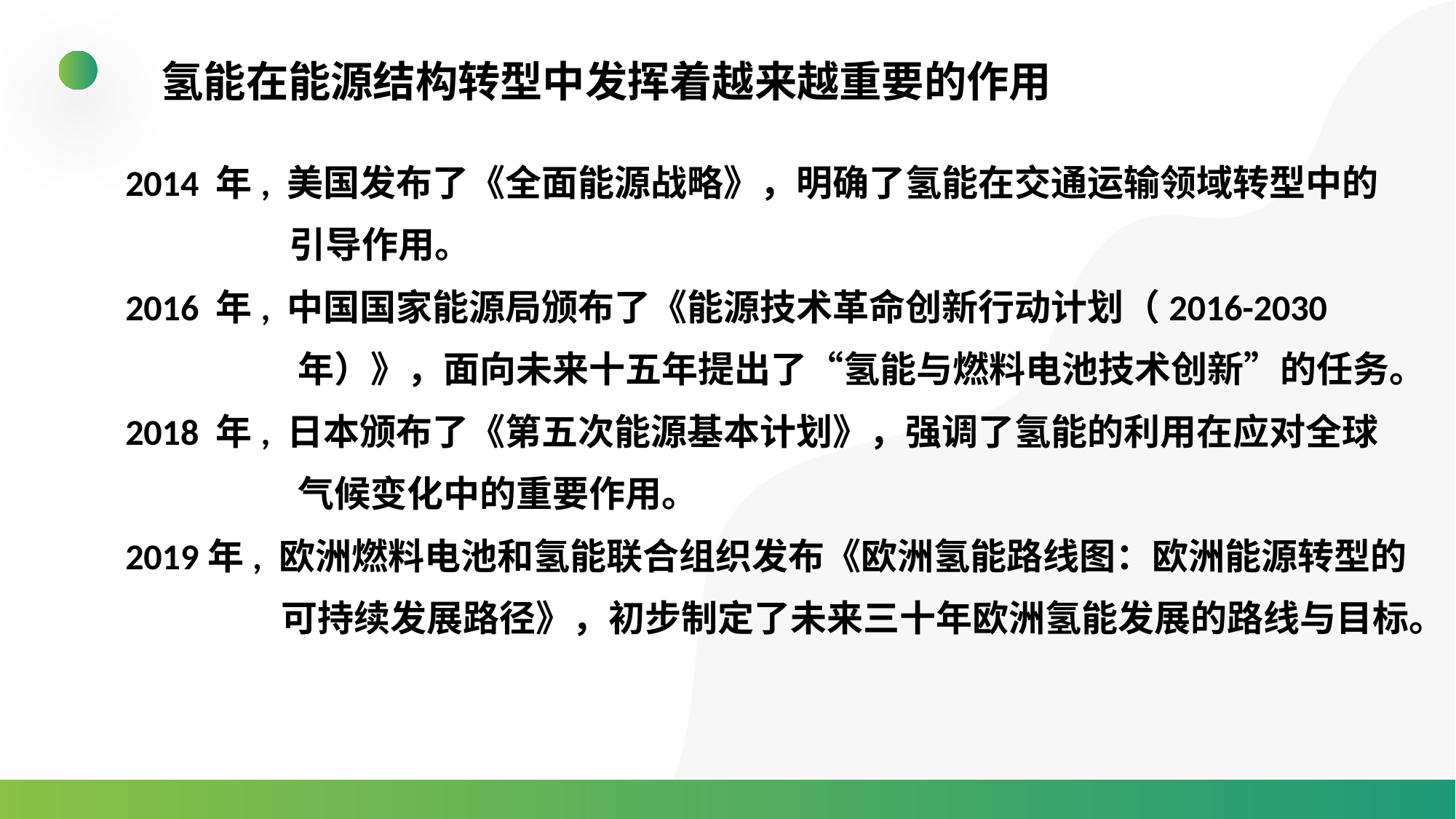

氢能在能源结构转型中发挥着越来越重要的作用
2014 年, 美国发布了《全面能源战略》，明确了氢能在交通运输领域转型中的
                   引导作用。
2016 年, 中国国家能源局颁布了《能源技术革命创新行动计划（2016-2030
                    年）》，面向未来十五年提出了“氢能与燃料电池技术创新”的任务。
2018 年, 日本颁布了《第五次能源基本计划》，强调了氢能的利用在应对全球
                    气候变化中的重要作用。
2019年, 欧洲燃料电池和氢能联合组织发布《欧洲氢能路线图：欧洲能源转型的
                  可持续发展路径》，初步制定了未来三十年欧洲氢能发展的路线与目标。

氢能研发的历史及计划